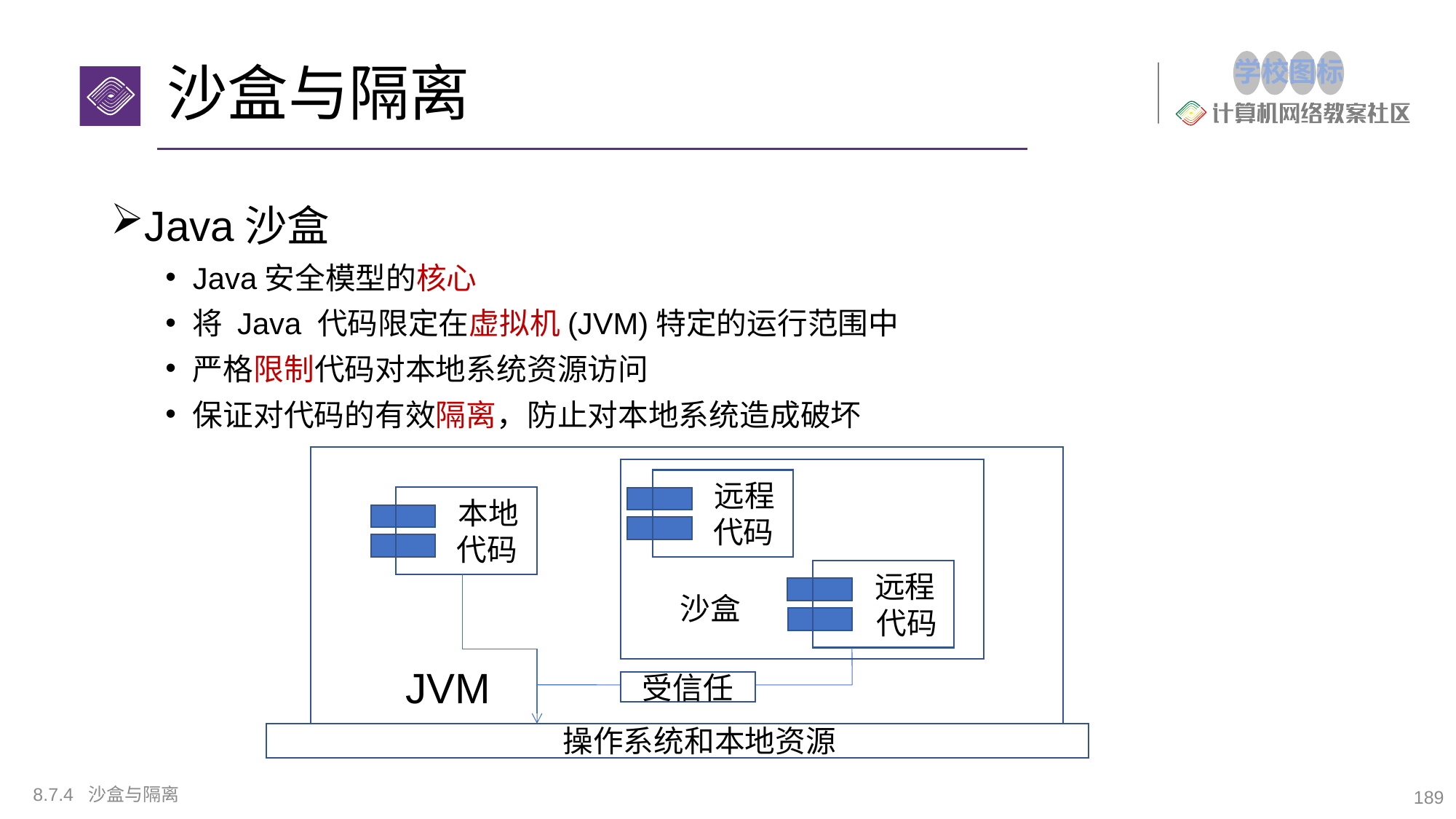

# 沙盒与隔离
Java沙盒
Java安全模型的核心
将 Java 代码限定在虚拟机(JVM)特定的运行范围中
严格限制代码对本地系统资源访问
保证对代码的有效隔离，防止对本地系统造成破坏

      远程
     代码

      本地
     代码

      远程
      代码

沙盒
JVM
受信任
      操作系统和本地资源
8.7.4  沙盒与隔离
189